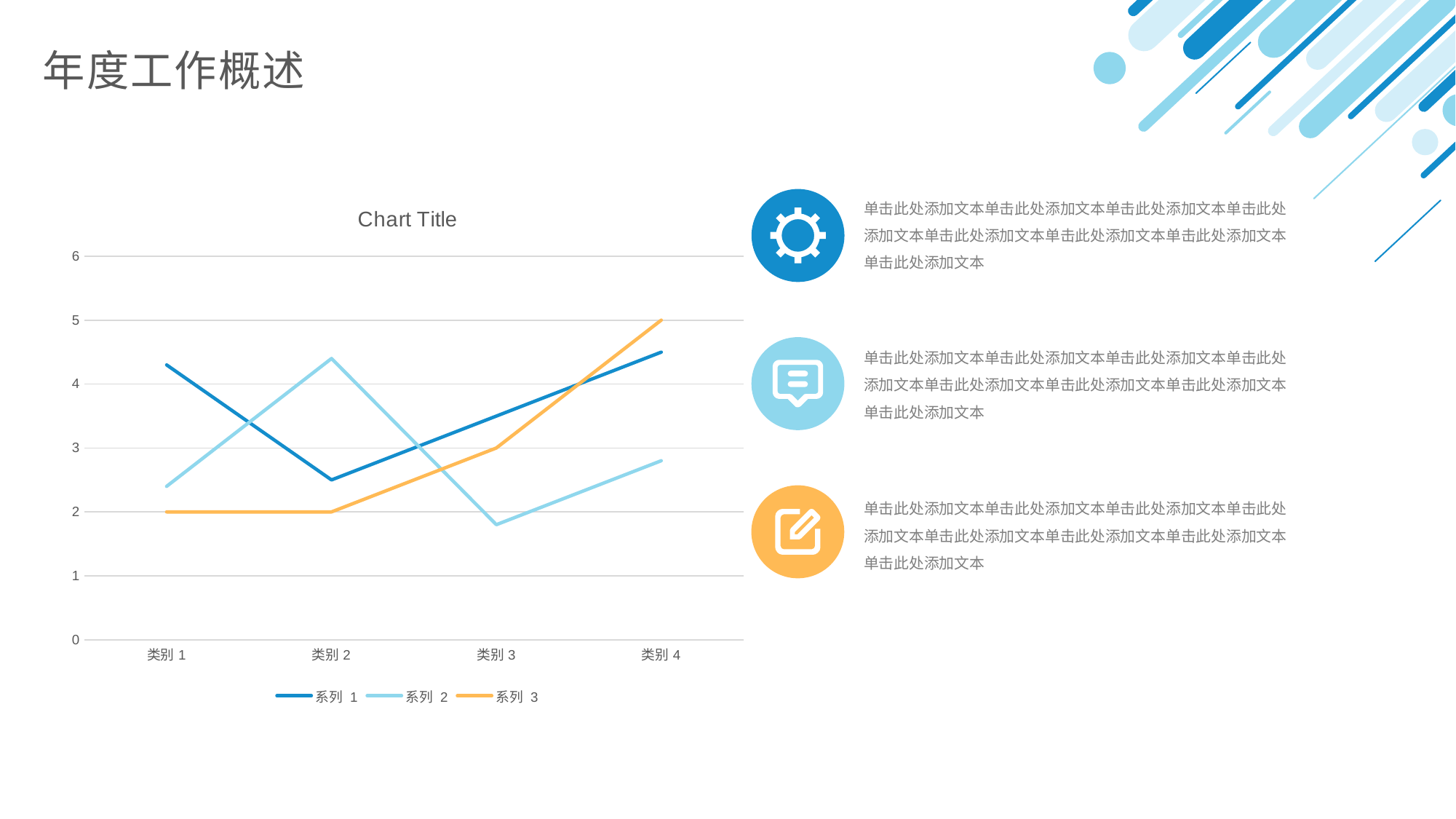

年度工作概述
单击此处添加文本单击此处添加文本单击此处添加文本单击此处添加文本单击此处添加文本单击此处添加文本单击此处添加文本单击此处添加文本

### Chart:

| Category | 系列 1 | 系列 2 | 系列 3 |
|---|---|---|---|
| 类别1 | 4.3 | 2.4 | 2.0 |
| 类别2 | 2.5 | 4.4 | 2.0 |
| 类别3 | 3.5 | 1.8 | 3.0 |
| 类别4 | 4.5 | 2.8 | 5.0 |

单击此处添加文本单击此处添加文本单击此处添加文本单击此处添加文本单击此处添加文本单击此处添加文本单击此处添加文本单击此处添加文本

单击此处添加文本单击此处添加文本单击此处添加文本单击此处添加文本单击此处添加文本单击此处添加文本单击此处添加文本单击此处添加文本